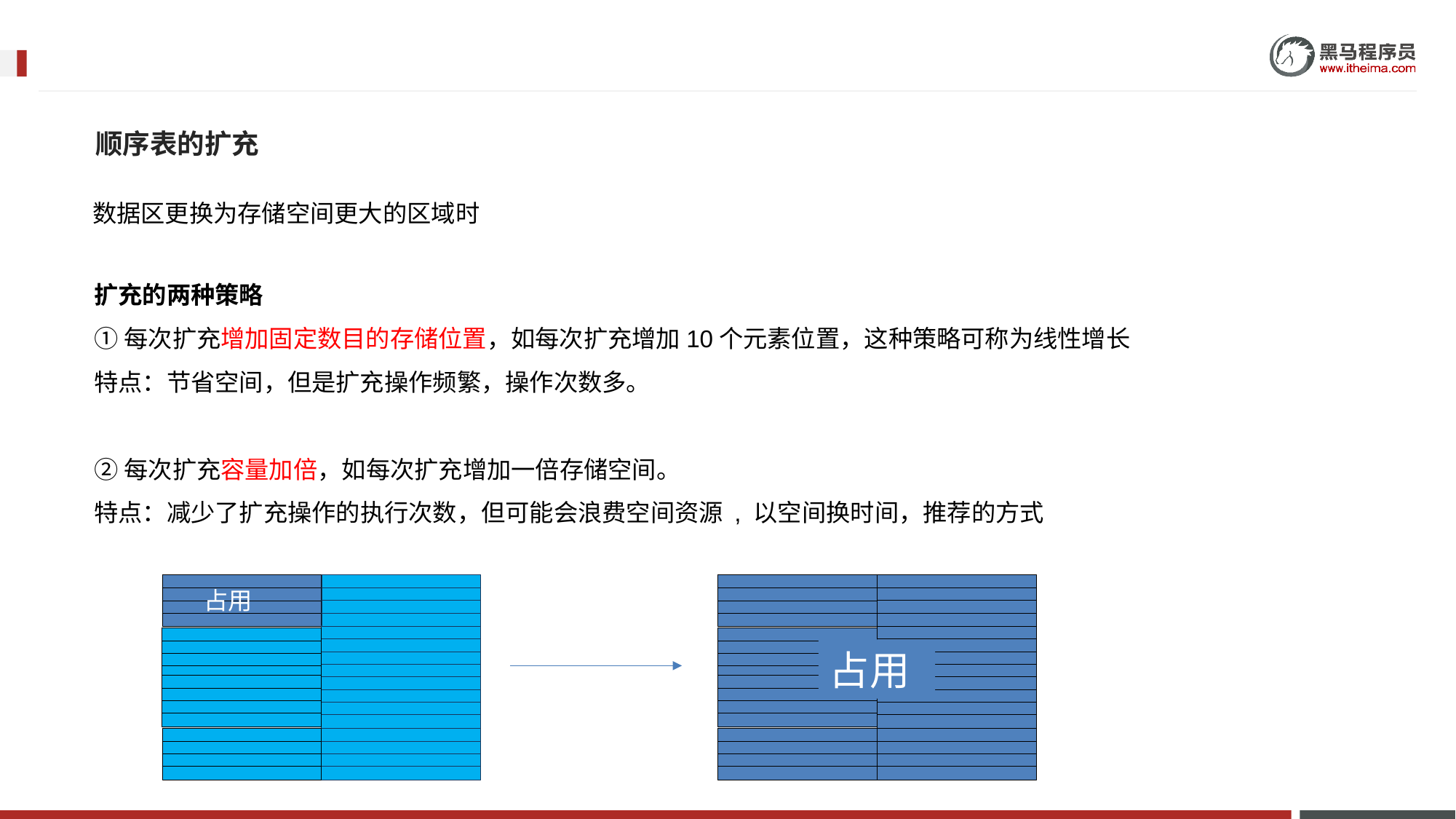

顺序表的扩充
数据区更换为存储空间更大的区域时
扩充的两种策略
①每次扩充增加固定数目的存储位置，如每次扩充增加10个元素位置，这种策略可称为线性增长
特点：节省空间，但是扩充操作频繁，操作次数多。

②每次扩充容量加倍，如每次扩充增加一倍存储空间。
特点：减少了扩充操作的执行次数，但可能会浪费空间资源 , 以空间换时间，推荐的方式

占用

占用